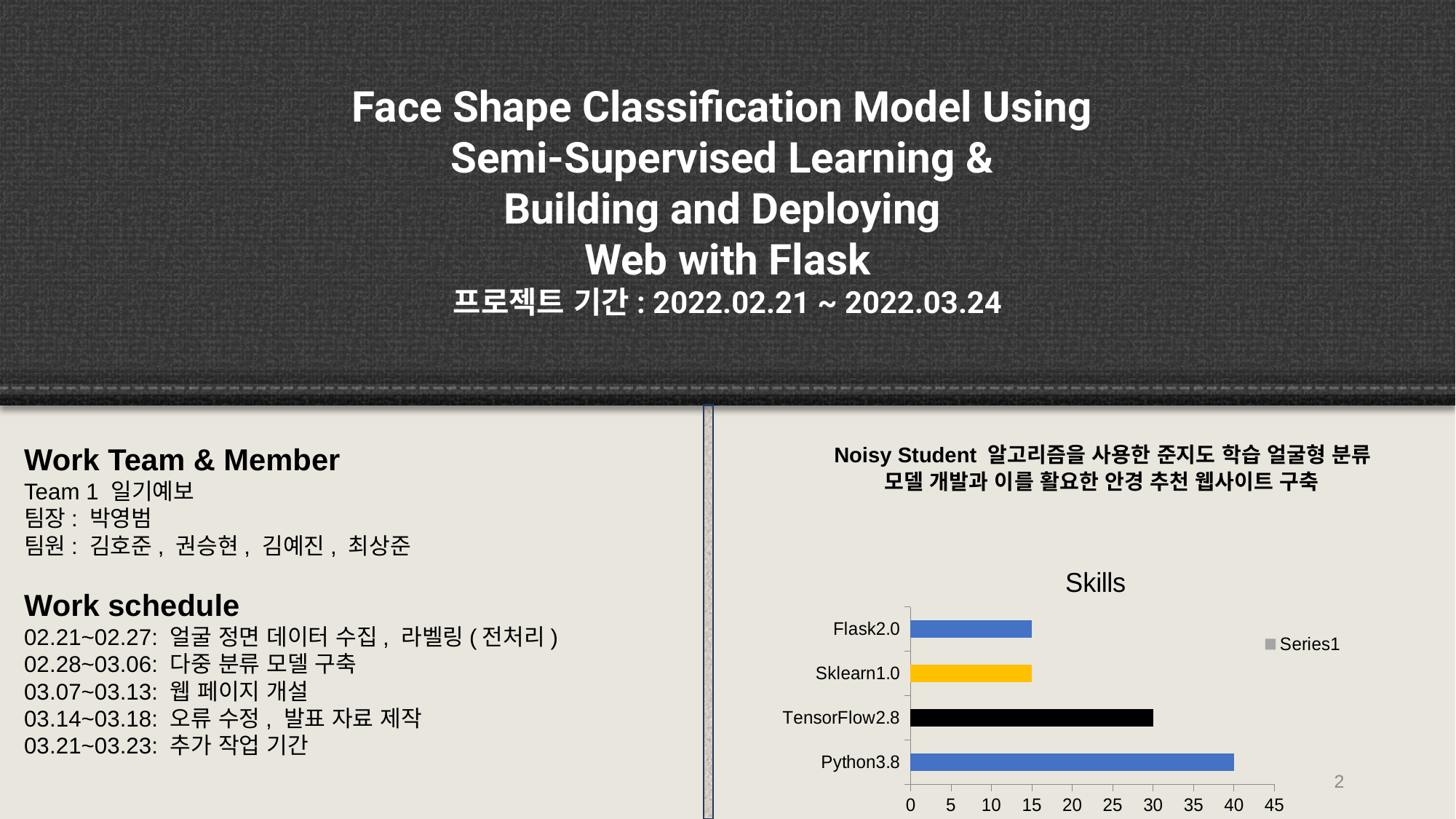

Face Shape Classification Model Using
Semi-Supervised Learning &
Building and Deploying
Web with Flask
프로젝트 기간: 2022.02.21 ~ 2022.03.24

 Noisy Student 알고리즘을 사용한 준지도 학습 얼굴형 분류
모델 개발과 이를 활요한 안경 추천 웹사이트 구축
Work Team & Member
Team 1 일기예보
팀장: 박영범
팀원: 김호준, 권승현, 김예진, 최상준

Work schedule
02.21~02.27: 얼굴 정면 데이터 수집, 라벨링(전처리)
02.28~03.06: 다중 분류 모델 구축
03.07~03.13: 웹 페이지 개설
03.14~03.18: 오류 수정, 발표 자료 제작
03.21~03.23: 추가 작업 기간

### Chart: Skills

| Category |  |
|---|---|
| Python3.8 | 40.0 |
| TensorFlow2.8 | 30.0 |
| Sklearn1.0 | 15.0 |
| Flask2.0 | 15.0 |
2